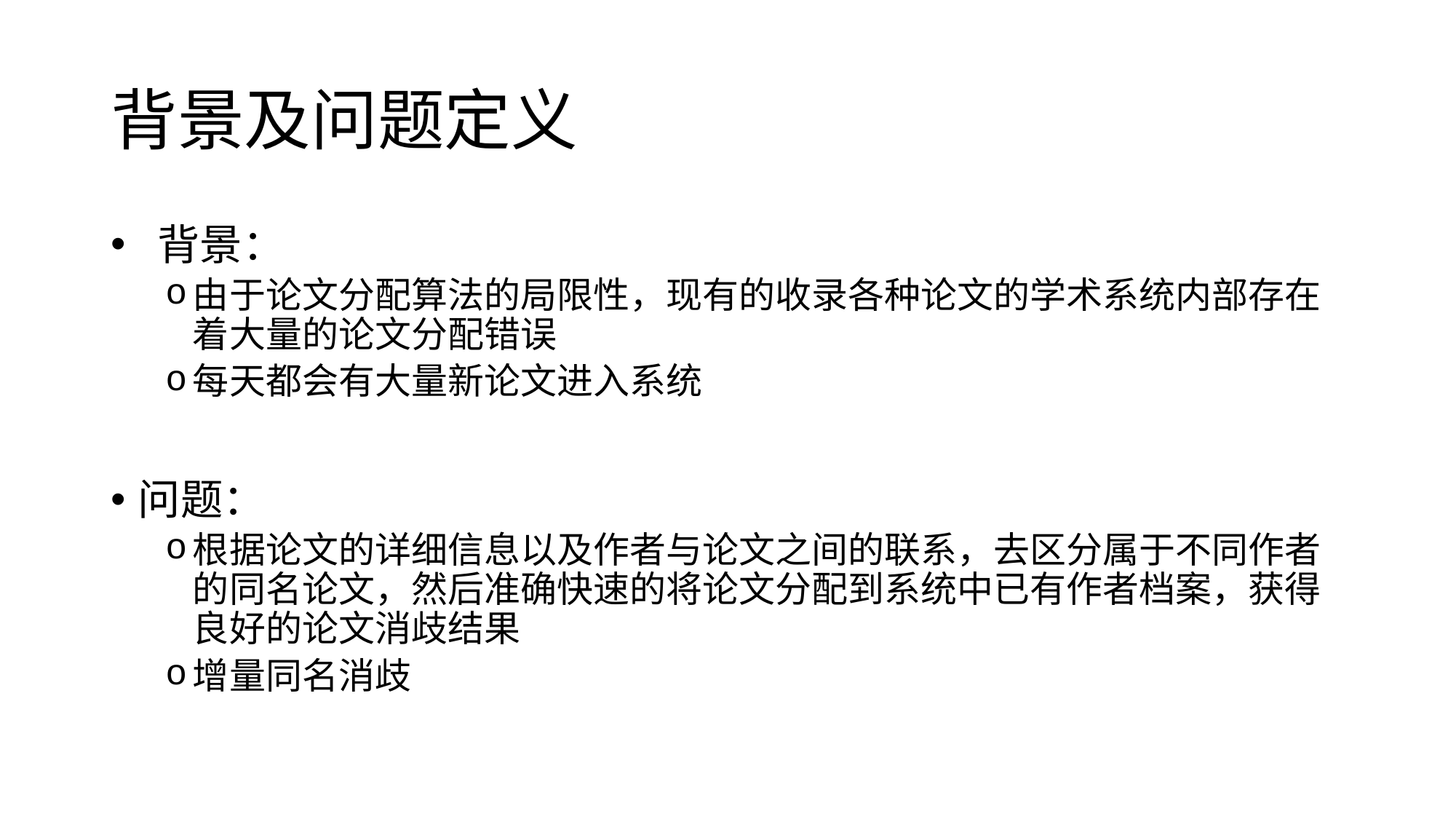

# 背景及问题定义
 背景：
由于论文分配算法的局限性，现有的收录各种论文的学术系统内部存在着大量的论文分配错误
每天都会有大量新论文进入系统

问题：
根据论文的详细信息以及作者与论文之间的联系，去区分属于不同作者的同名论文，然后准确快速的将论文分配到系统中已有作者档案，获得良好的论文消歧结果
增量同名消歧